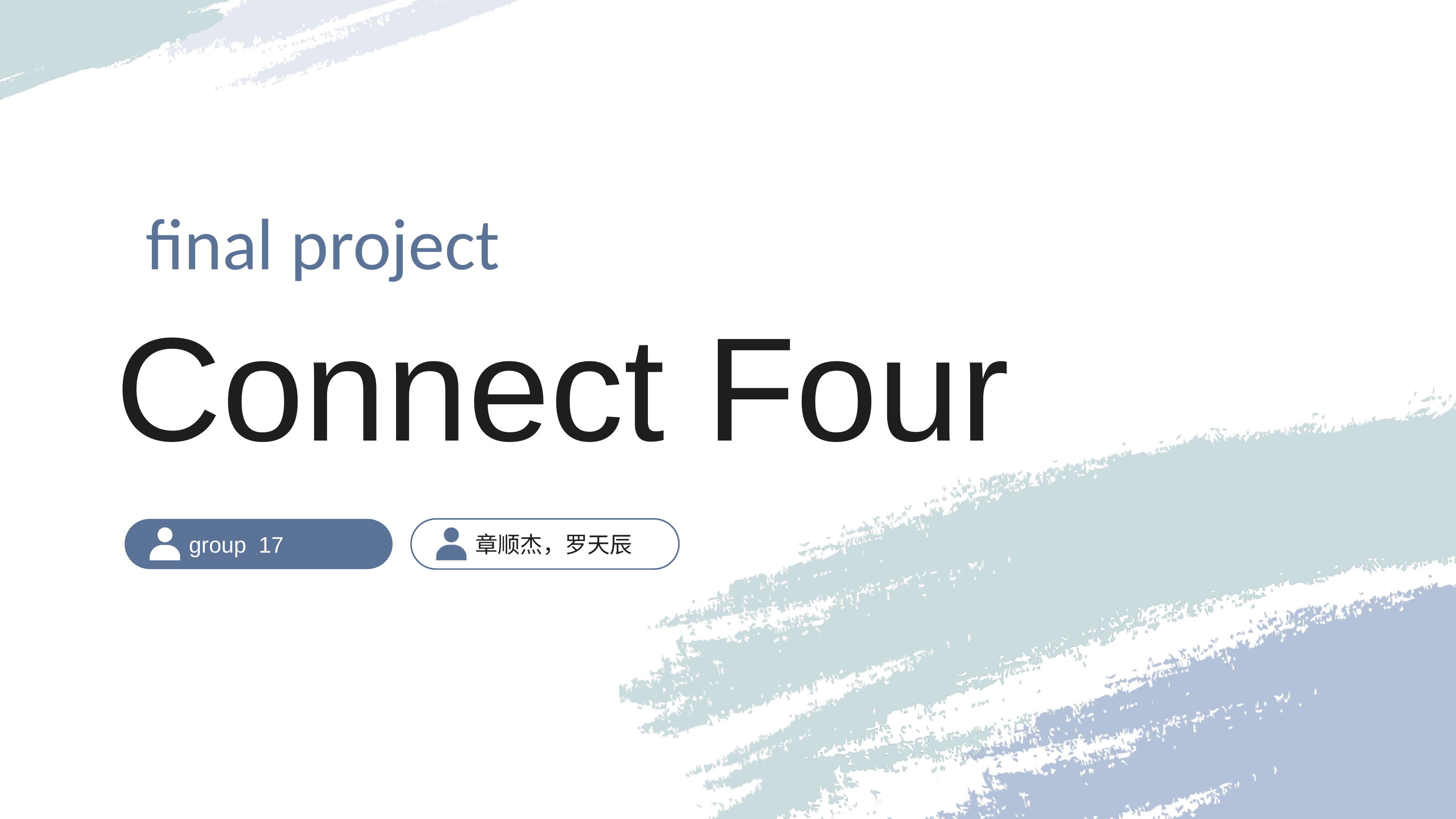

final project
Connect Four

group  17
章顺杰，罗天辰